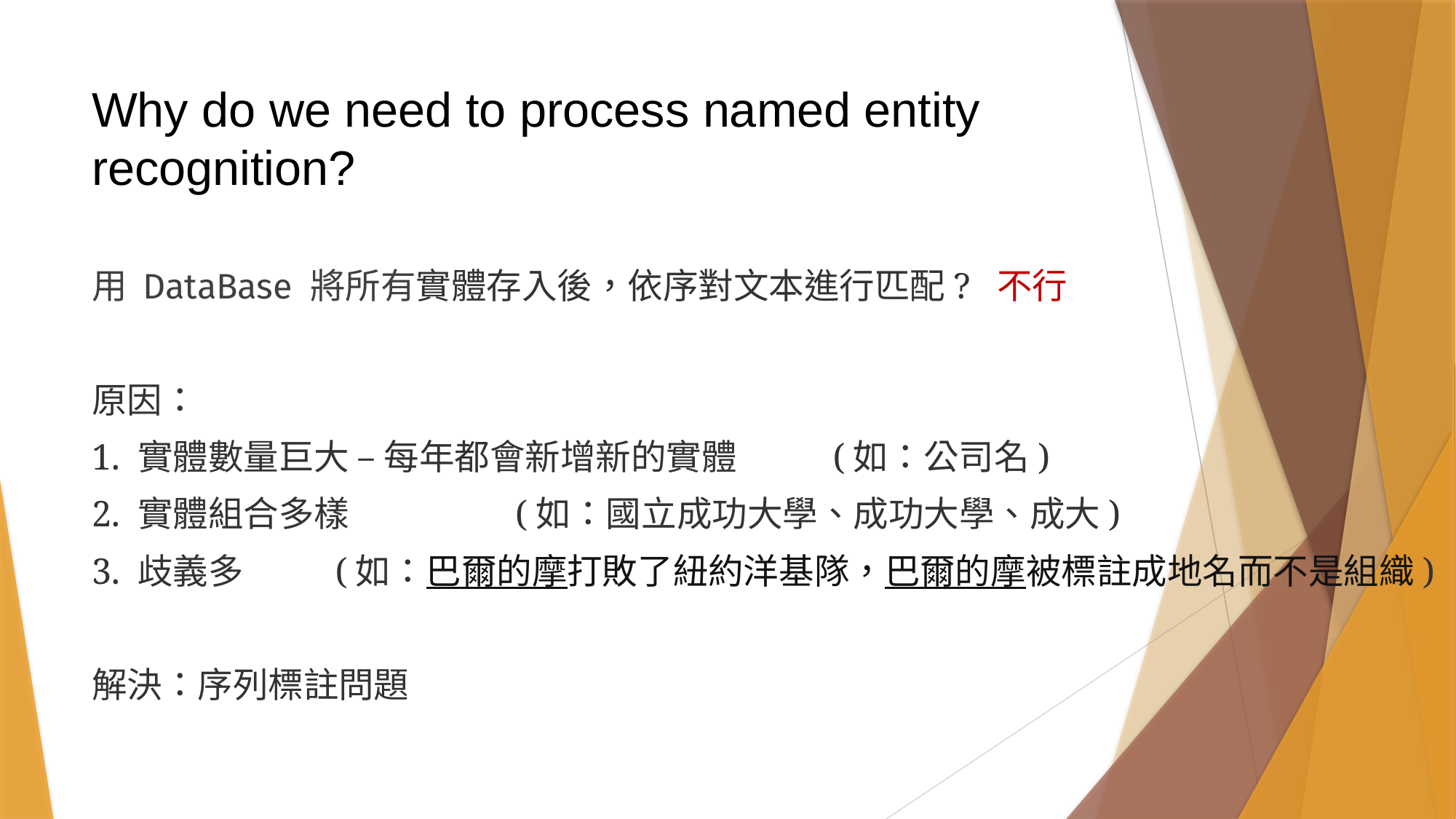

# Why do we need to process named entity recognition?
用 DataBase 將所有實體存入後，依序對文本進行匹配?  不行

原因：
1. 實體數量巨大 – 每年都會新增新的實體 	(如：公司名)
2. 實體組合多樣	 	(如：國立成功大學、成功大學、成大)
3. 歧義多	   (如：巴爾的摩打敗了紐約洋基隊，巴爾的摩被標註成地名而不是組織)

解決：序列標註問題